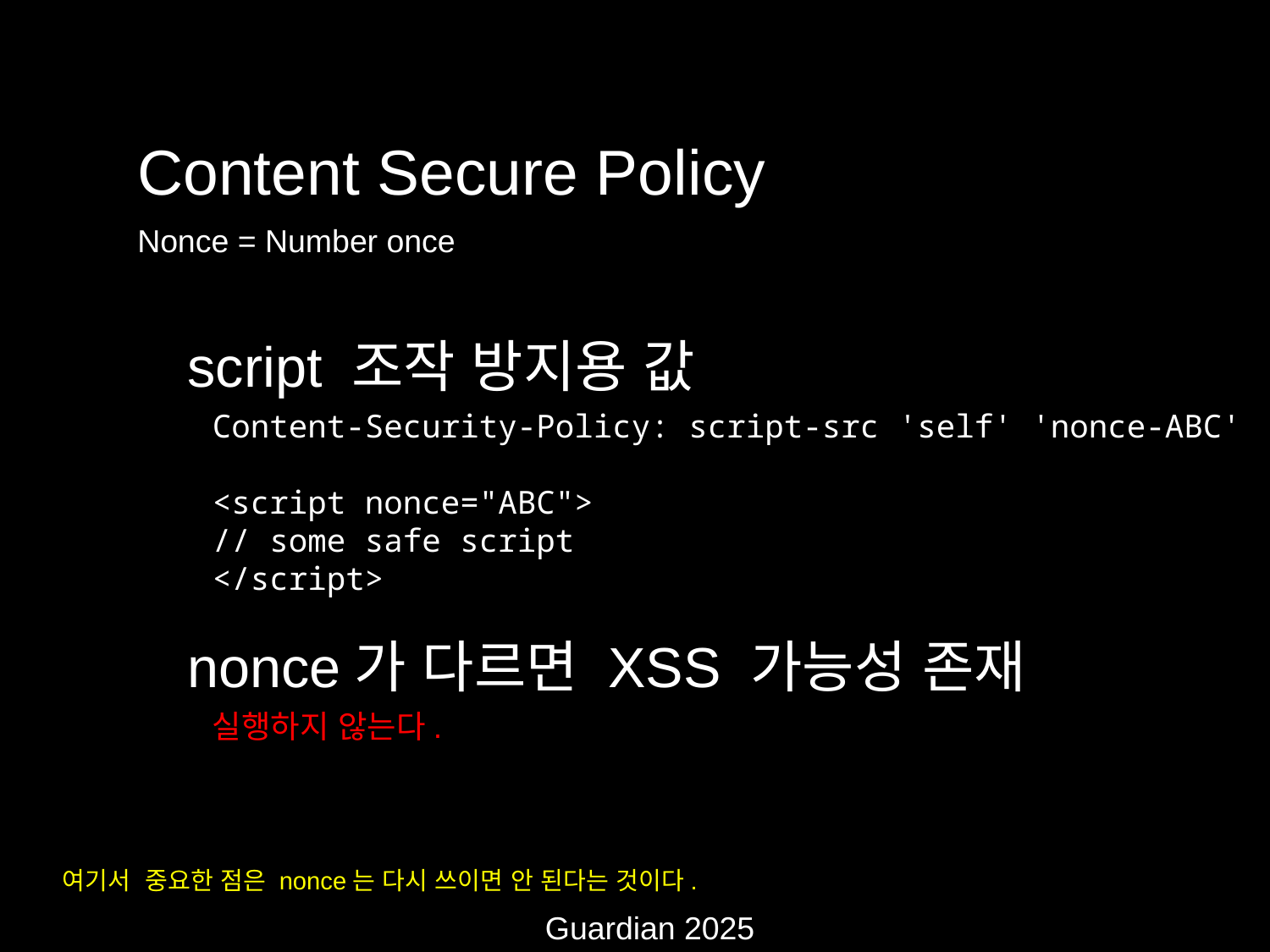

Content Secure Policy
Nonce = Number once
script 조작 방지용 값
Content-Security-Policy: script-src 'self' 'nonce-ABC'

<script nonce="ABC">
// some safe script
</script>
nonce가 다르면 XSS 가능성 존재
실행하지 않는다.
여기서  중요한 점은 nonce는 다시 쓰이면 안 된다는 것이다.